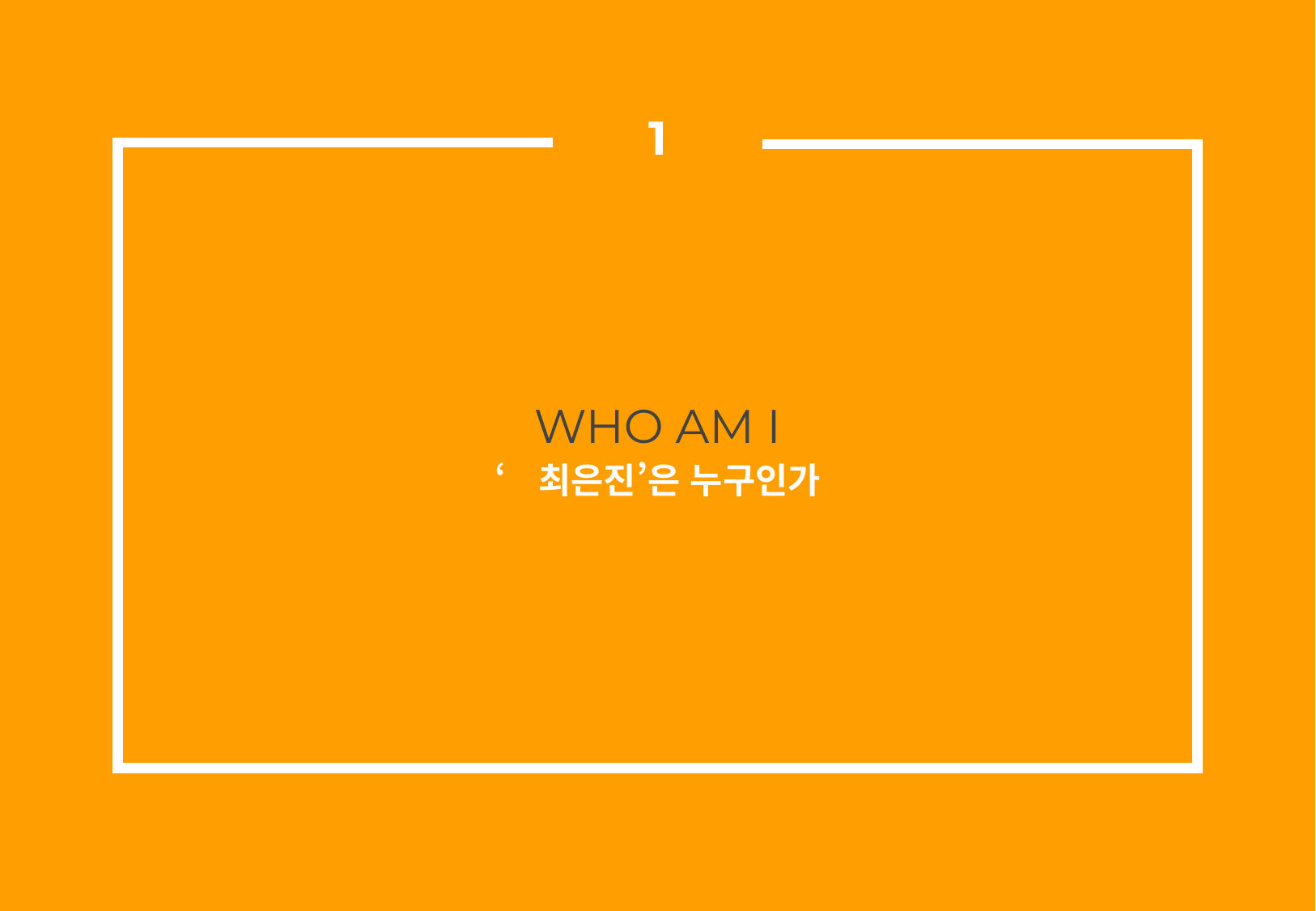

1
# WHO AM I
‘최은진’은 누구인가